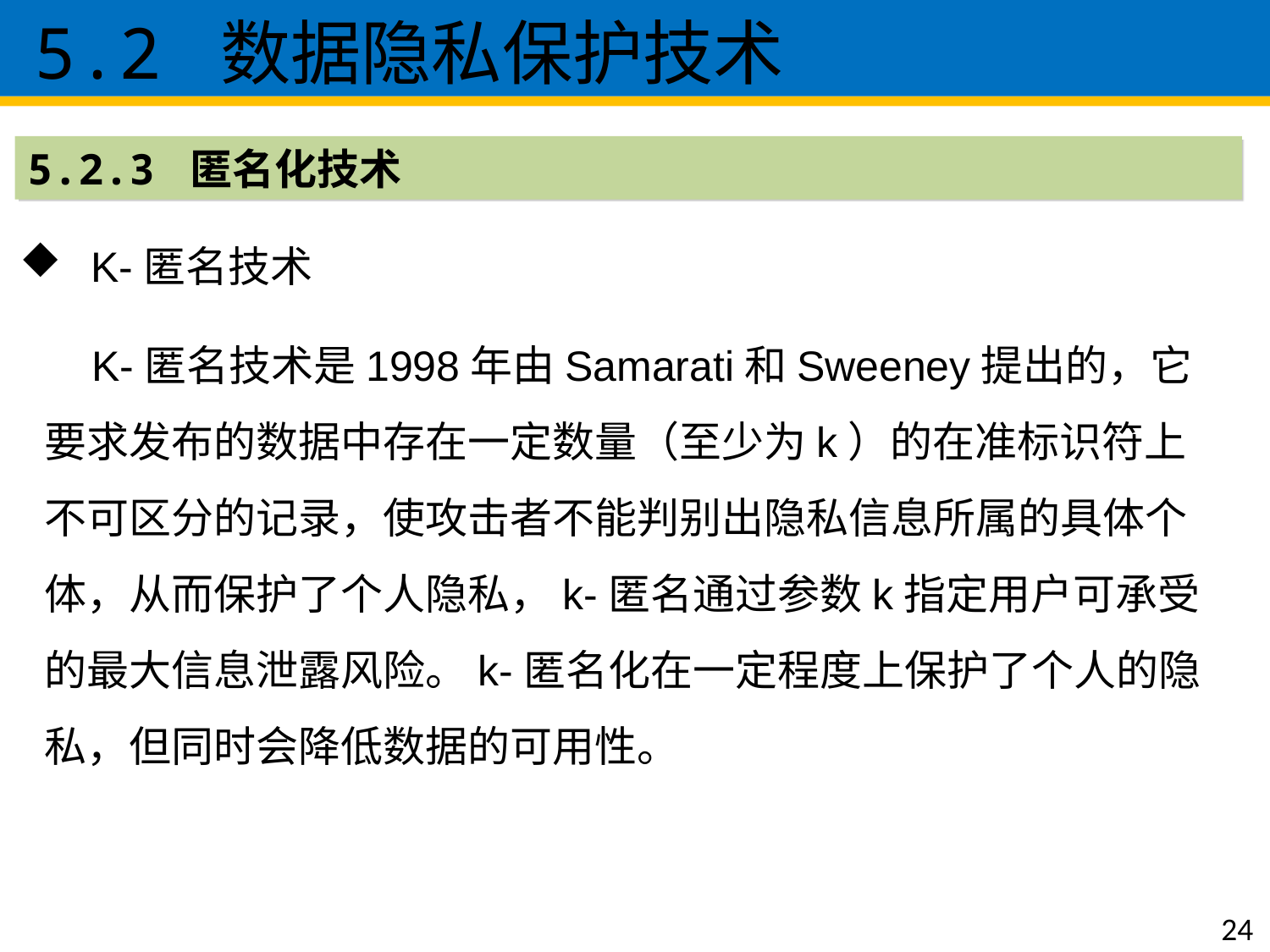

5.2 数据隐私保护技术
5.2.3 匿名化技术
  K-匿名技术
    K-匿名技术是1998年由Samarati和Sweeney提出的，它要求发布的数据中存在一定数量（至少为k）的在准标识符上不可区分的记录，使攻击者不能判别出隐私信息所属的具体个体，从而保护了个人隐私，k-匿名通过参数k指定用户可承受的最大信息泄露风险。k-匿名化在一定程度上保护了个人的隐私，但同时会降低数据的可用性。
24